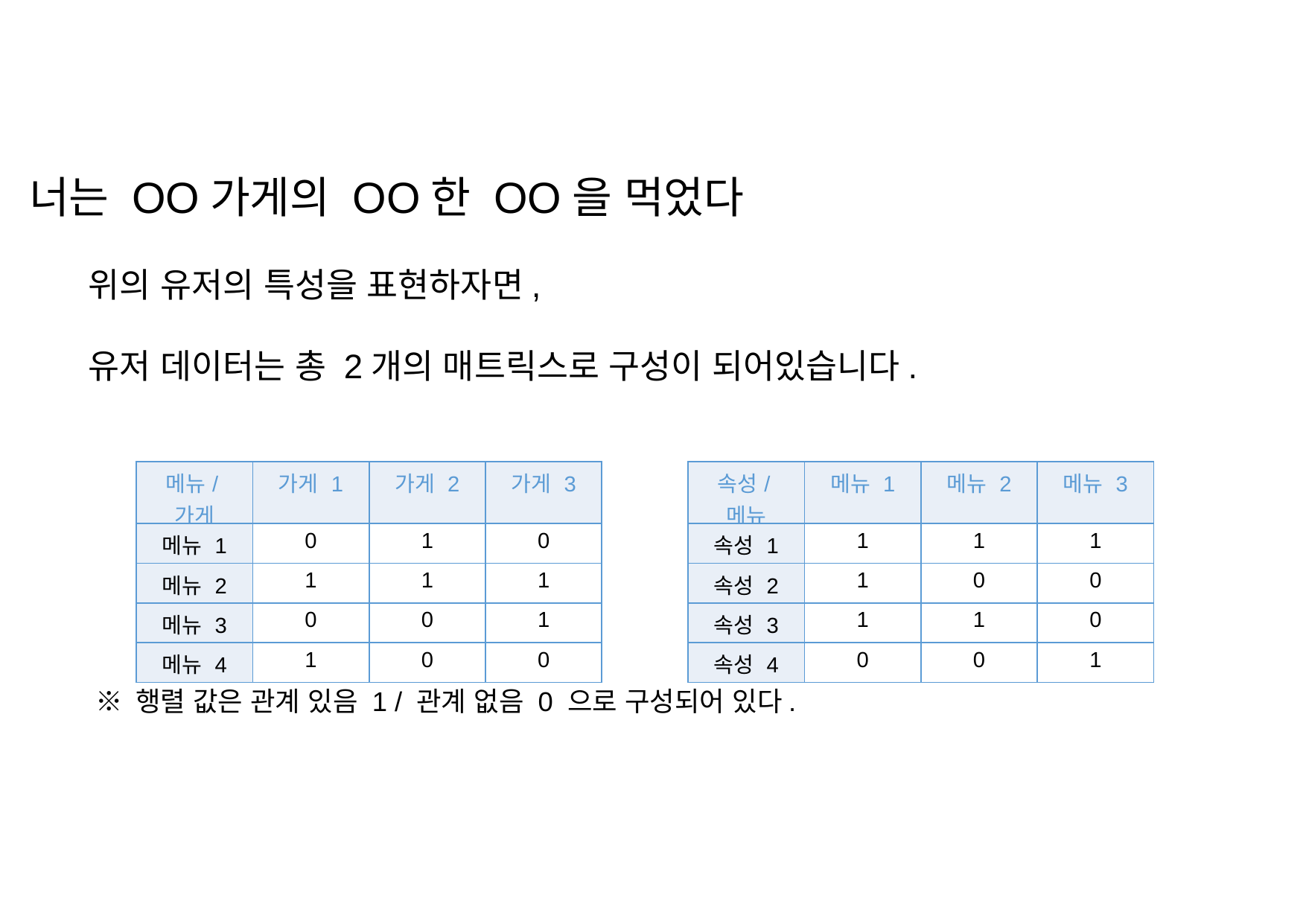

너는 OO가게의 OO한 OO을 먹었다
위의 유저의 특성을 표현하자면,

유저 데이터는 총 2개의 매트릭스로 구성이 되어있습니다.
| 메뉴/가게 | 가게 1 | 가게 2 | 가게 3 |
| --- | --- | --- | --- |
| 메뉴 1 | 0 | 1 | 0 |
| 메뉴 2 | 1 | 1 | 1 |
| 메뉴 3 | 0 | 0 | 1 |
| 메뉴 4 | 1 | 0 | 0 |
| 속성/메뉴 | 메뉴 1 | 메뉴 2 | 메뉴 3 |
| --- | --- | --- | --- |
| 속성 1 | 1 | 1 | 1 |
| 속성 2 | 1 | 0 | 0 |
| 속성 3 | 1 | 1 | 0 |
| 속성 4 | 0 | 0 | 1 |
※ 행렬 값은 관계 있음 1 / 관계 없음 0 으로 구성되어 있다.